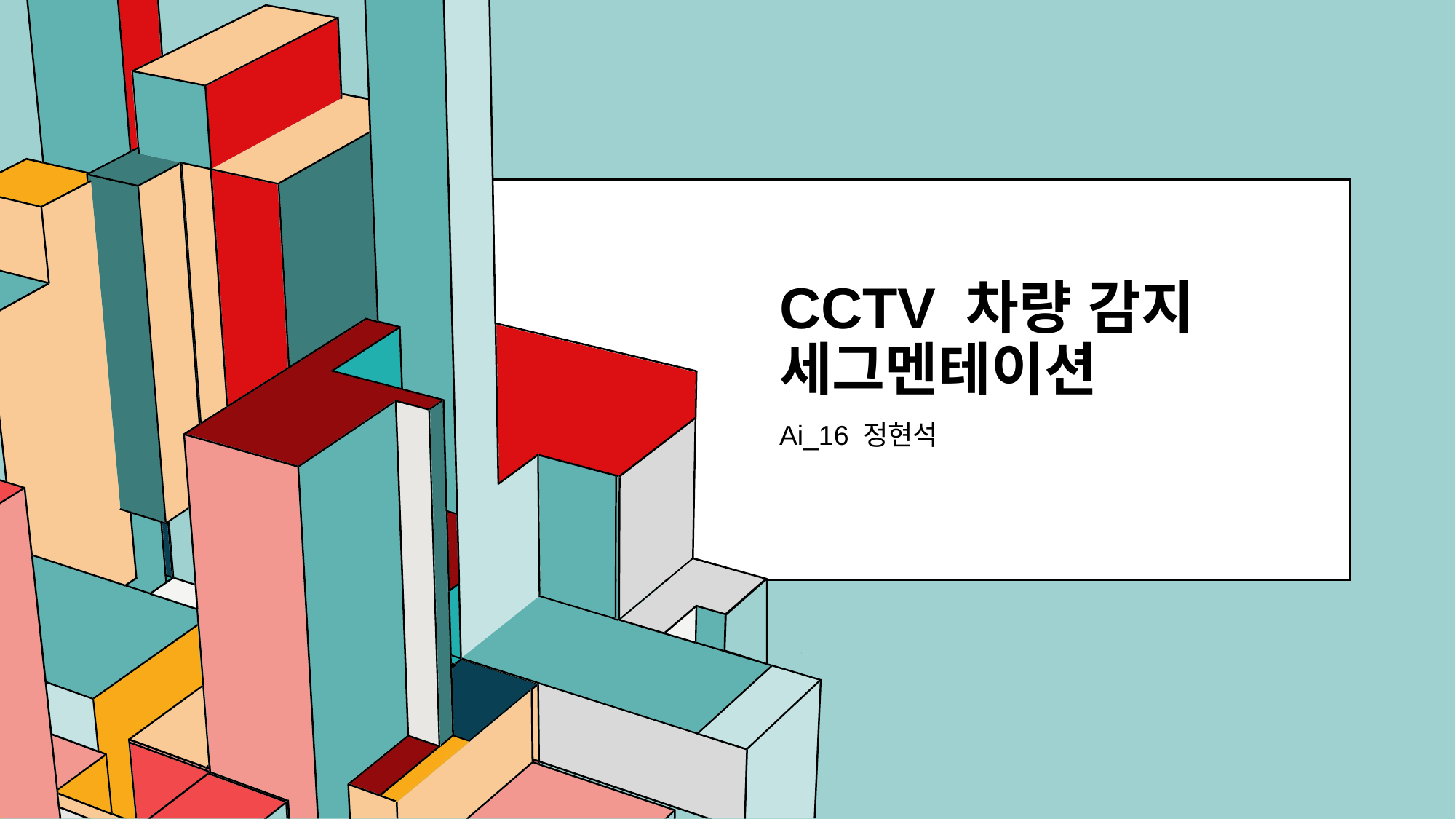

# cctv 차량 감지 세그멘테이션
Ai_16 정현석